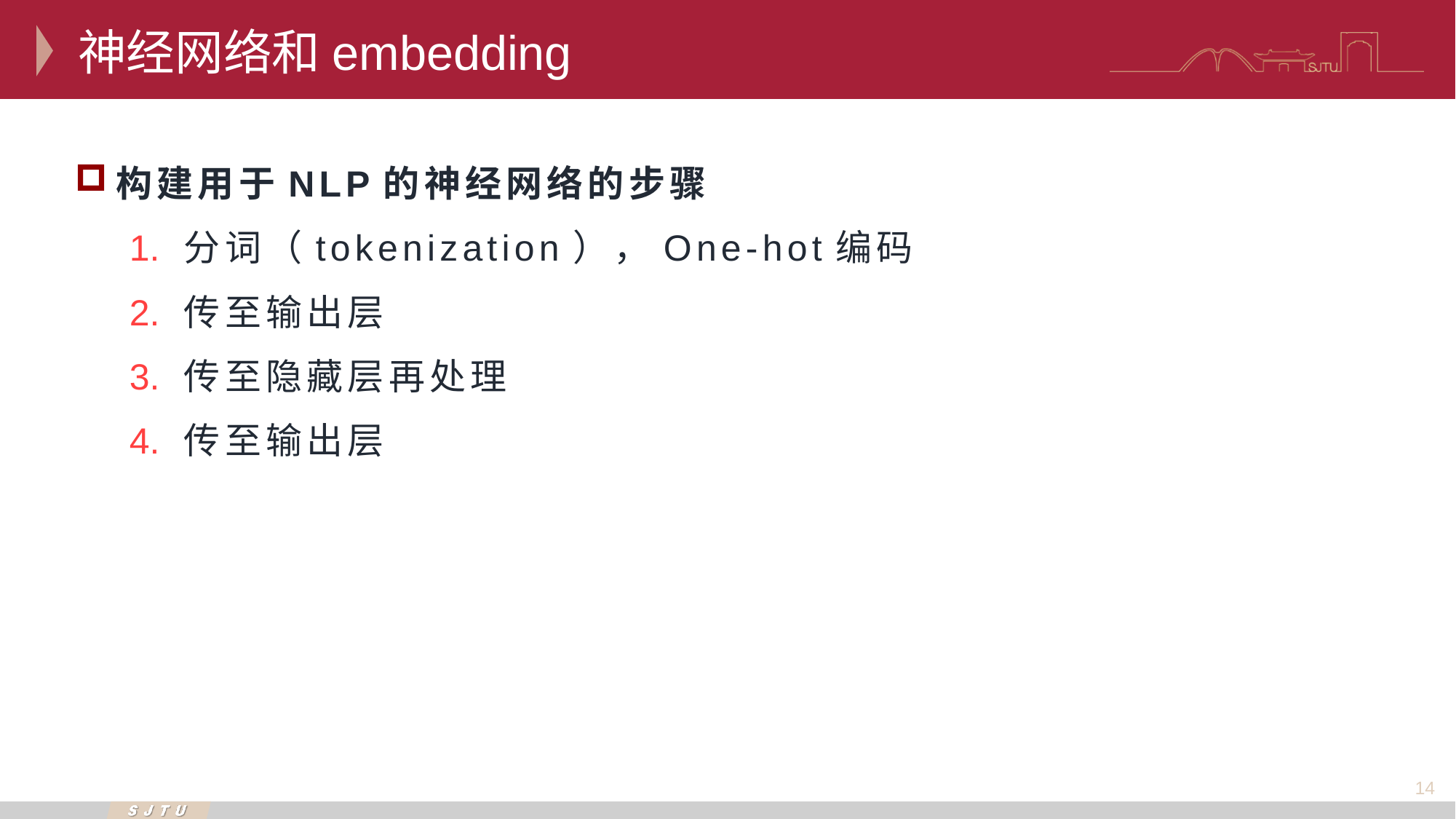

神经网络和embedding
构建用于NLP的神经网络的步骤
分词（tokenization），One-hot编码
传至输出层
传至隐藏层再处理
传至输出层
14